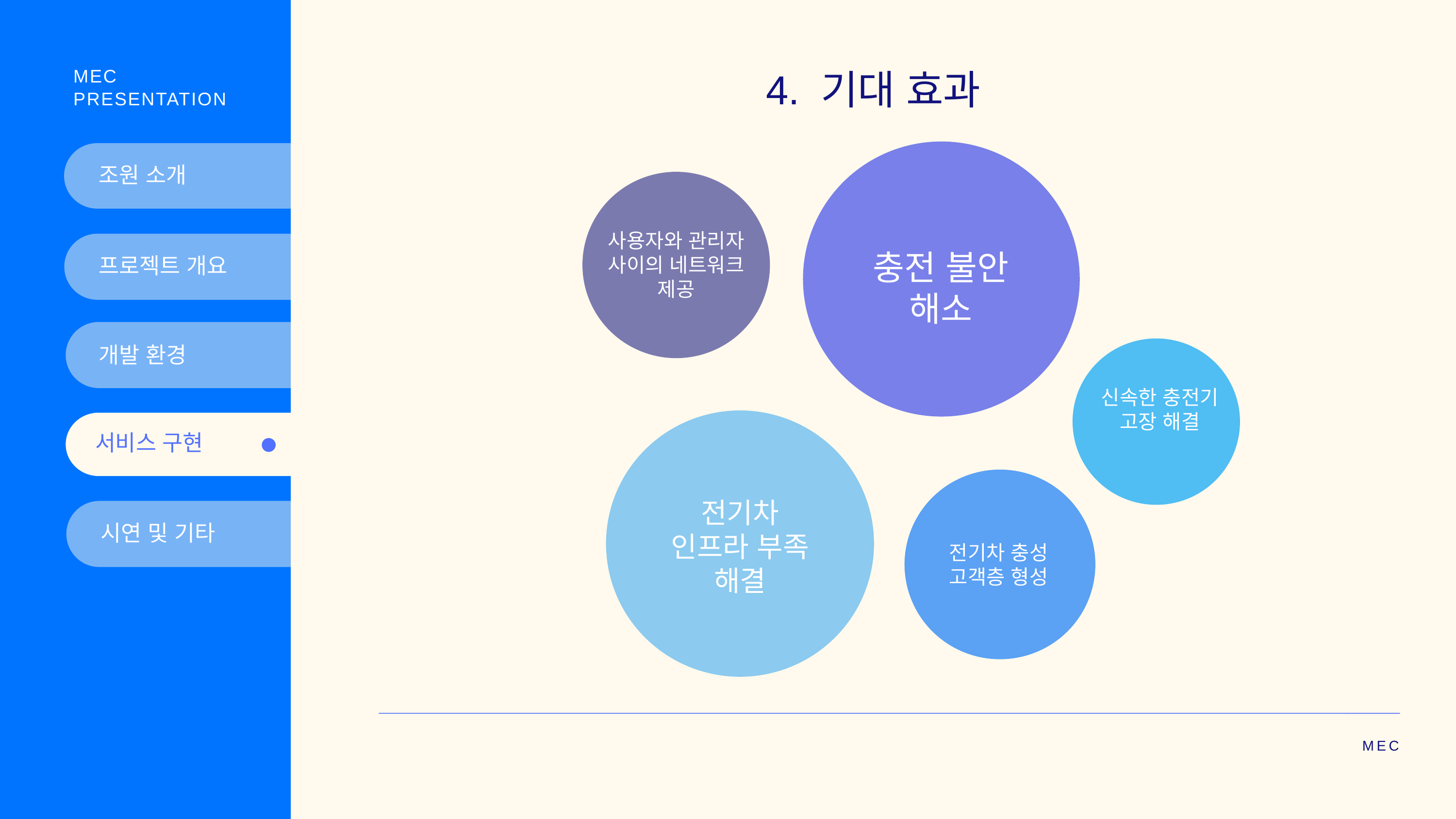

MEC PRESENTATION
4. 기대 효과

조원 소개

사용자와 관리자 사이의 네트워크 제공

프로젝트 개요
충전 불안 해소

개발 환경

신속한 충전기 고장 해결

서비스 구현

전기차 인프라 부족 해결

시연 및 기타
전기차 충성 고객층 형성

MEC